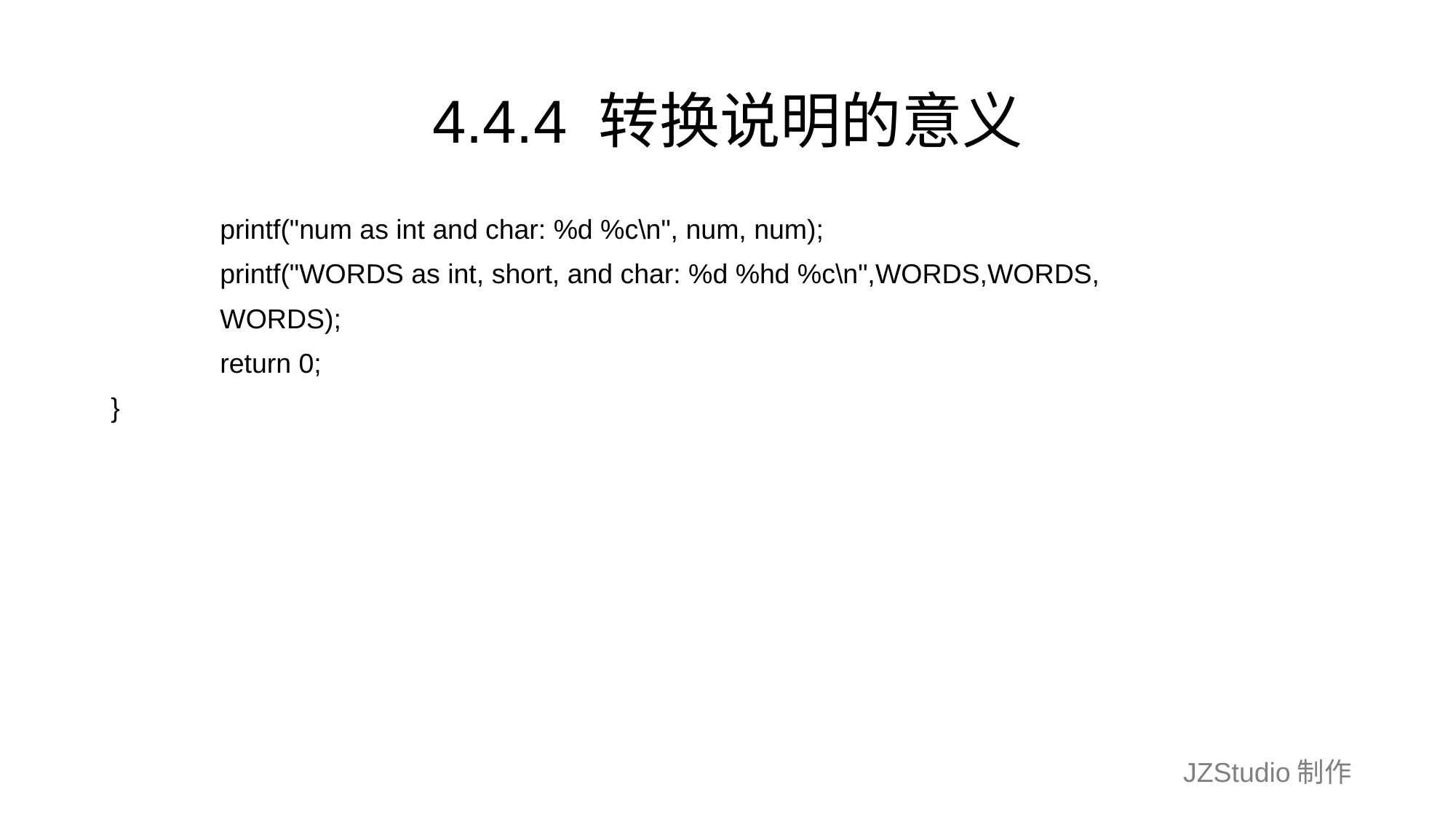

# 4.4.4 转换说明的意义
	printf("num as int and char: %d %c\n", num, num);
	printf("WORDS as int, short, and char: %d %hd %c\n",WORDS,WORDS,
	WORDS);
	return 0;
}